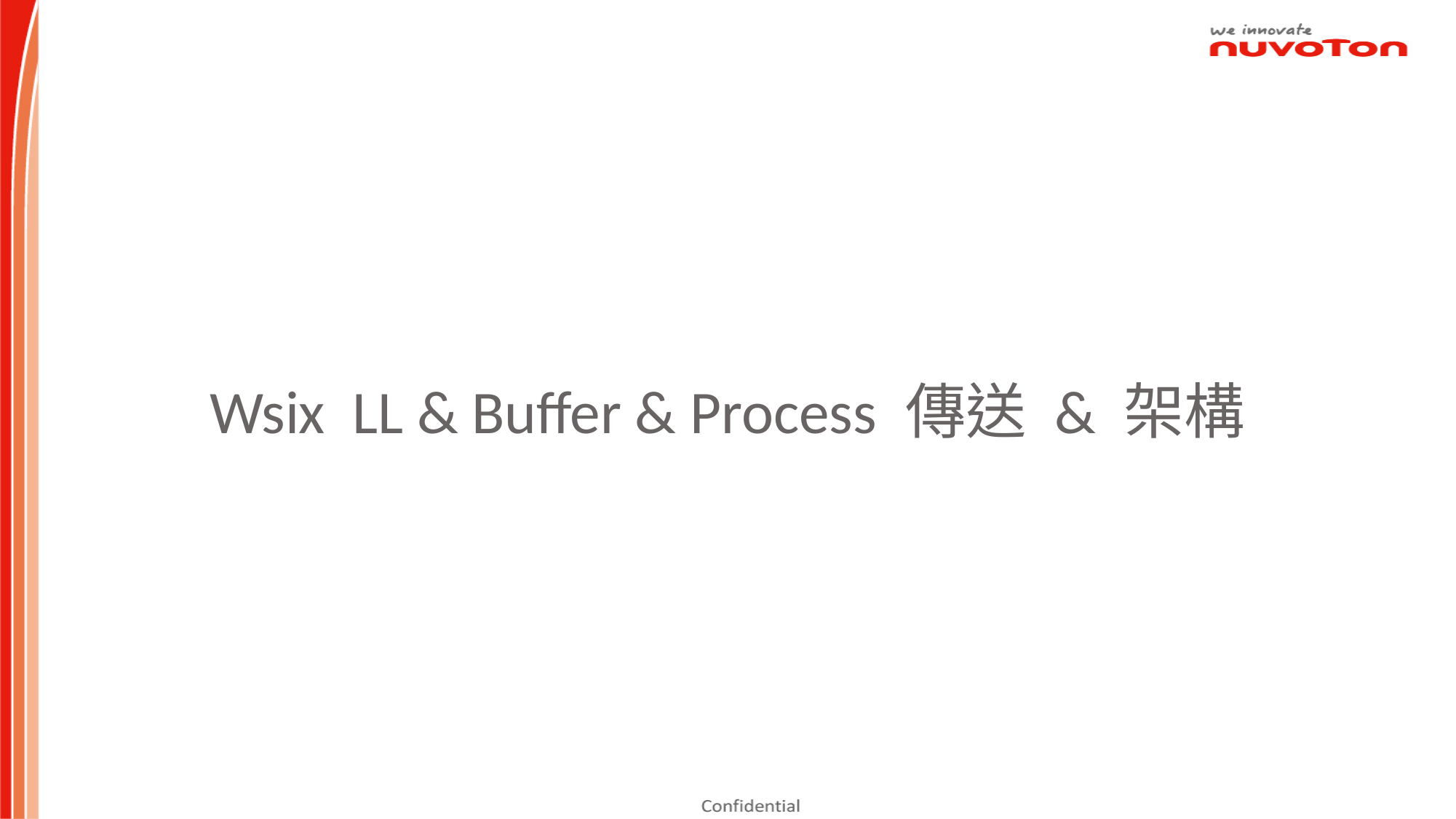

# Wsix  LL & Buffer & Process 傳送 & 架構